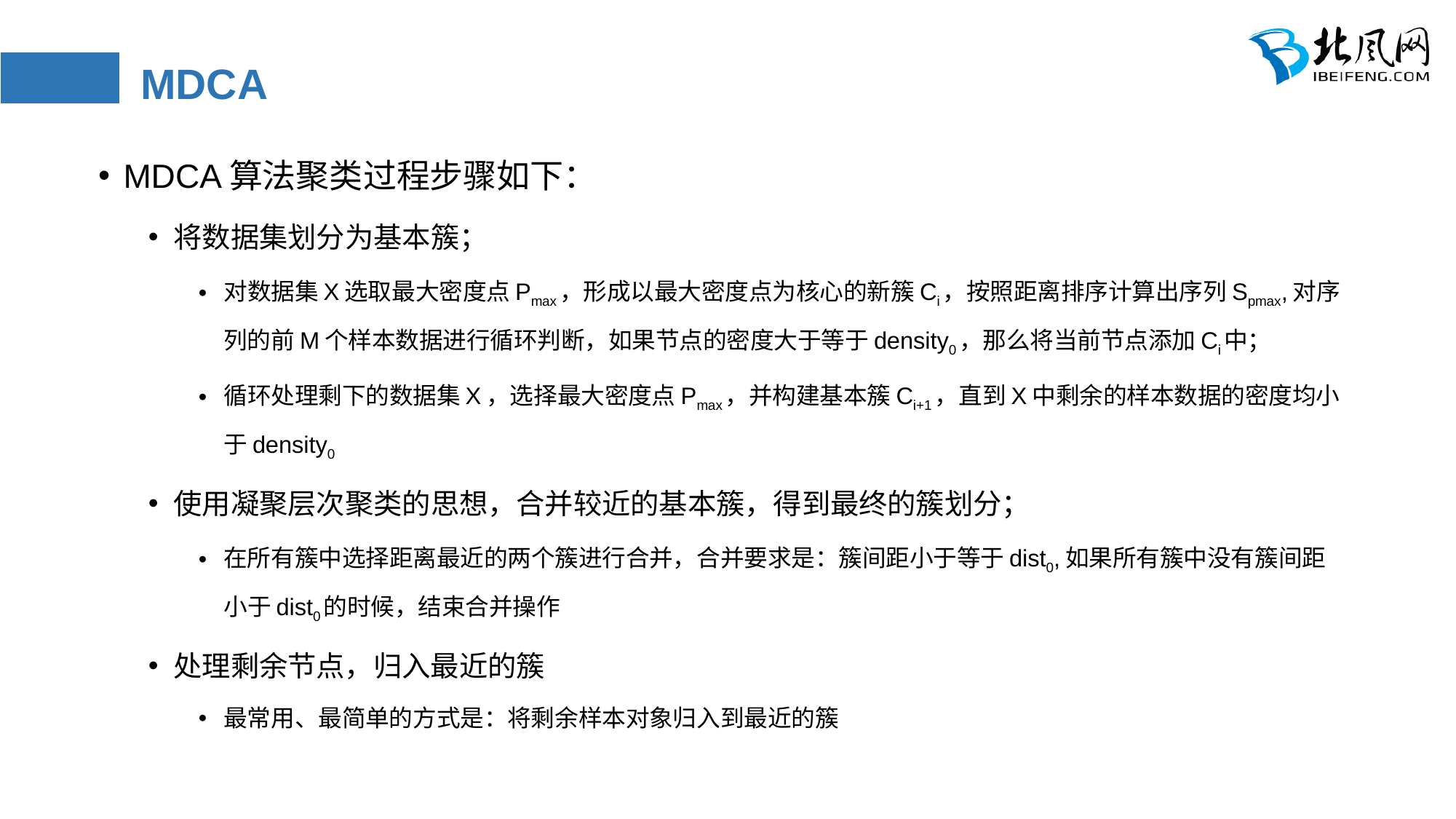

# MDCA
MDCA算法聚类过程步骤如下：
将数据集划分为基本簇；
对数据集X选取最大密度点Pmax，形成以最大密度点为核心的新簇Ci，按照距离排序计算出序列Spmax,对序列的前M个样本数据进行循环判断，如果节点的密度大于等于density0，那么将当前节点添加Ci中；
循环处理剩下的数据集X，选择最大密度点Pmax，并构建基本簇Ci+1，直到X中剩余的样本数据的密度均小于density0
使用凝聚层次聚类的思想，合并较近的基本簇，得到最终的簇划分；
在所有簇中选择距离最近的两个簇进行合并，合并要求是：簇间距小于等于dist0,如果所有簇中没有簇间距小于dist0的时候，结束合并操作
处理剩余节点，归入最近的簇
最常用、最简单的方式是：将剩余样本对象归入到最近的簇